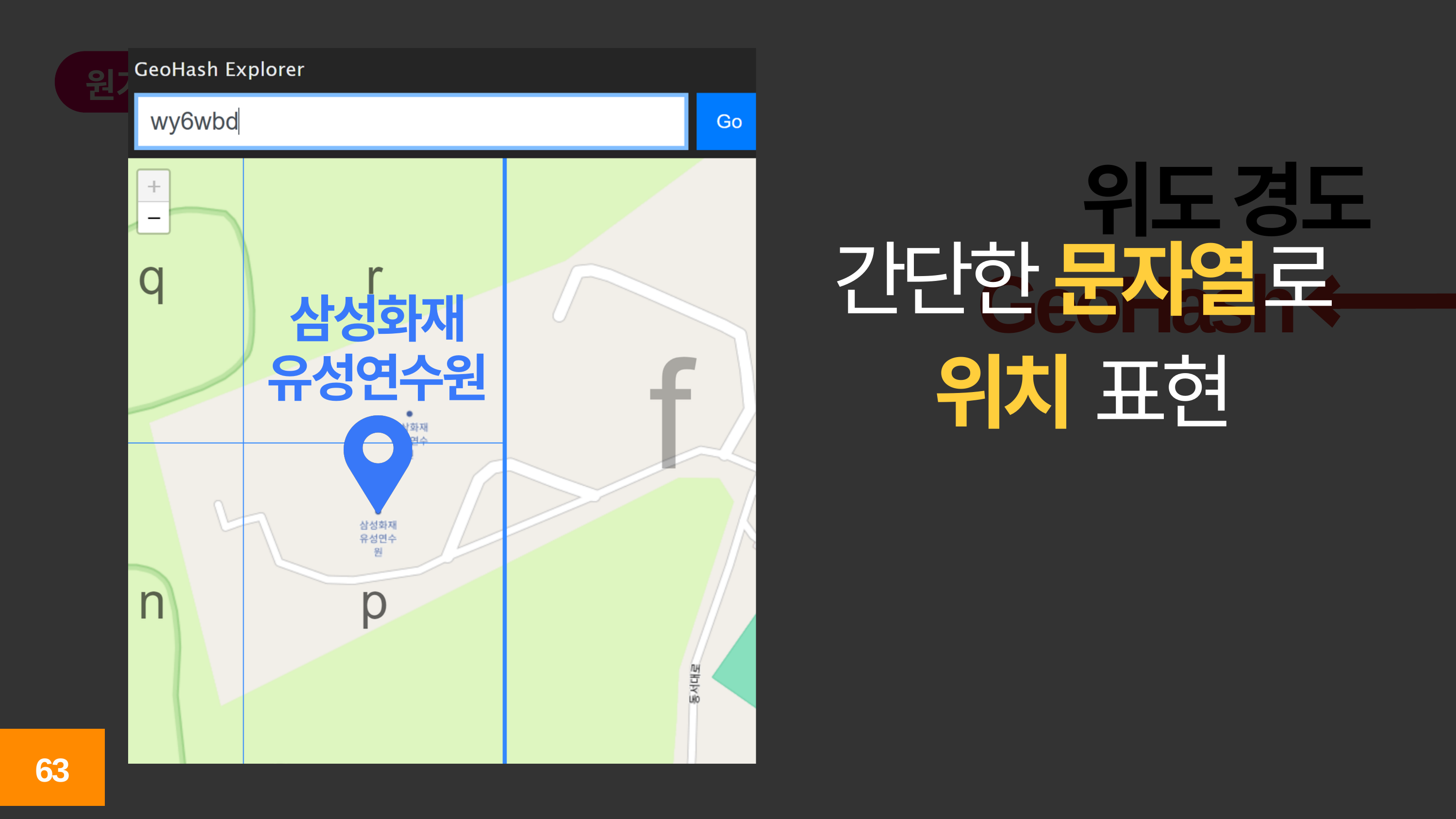

63

원거리 통신
위도 경도

간단한 문자열로
위치 표현
GeoHash
삼성화재
유성연수원

63

63